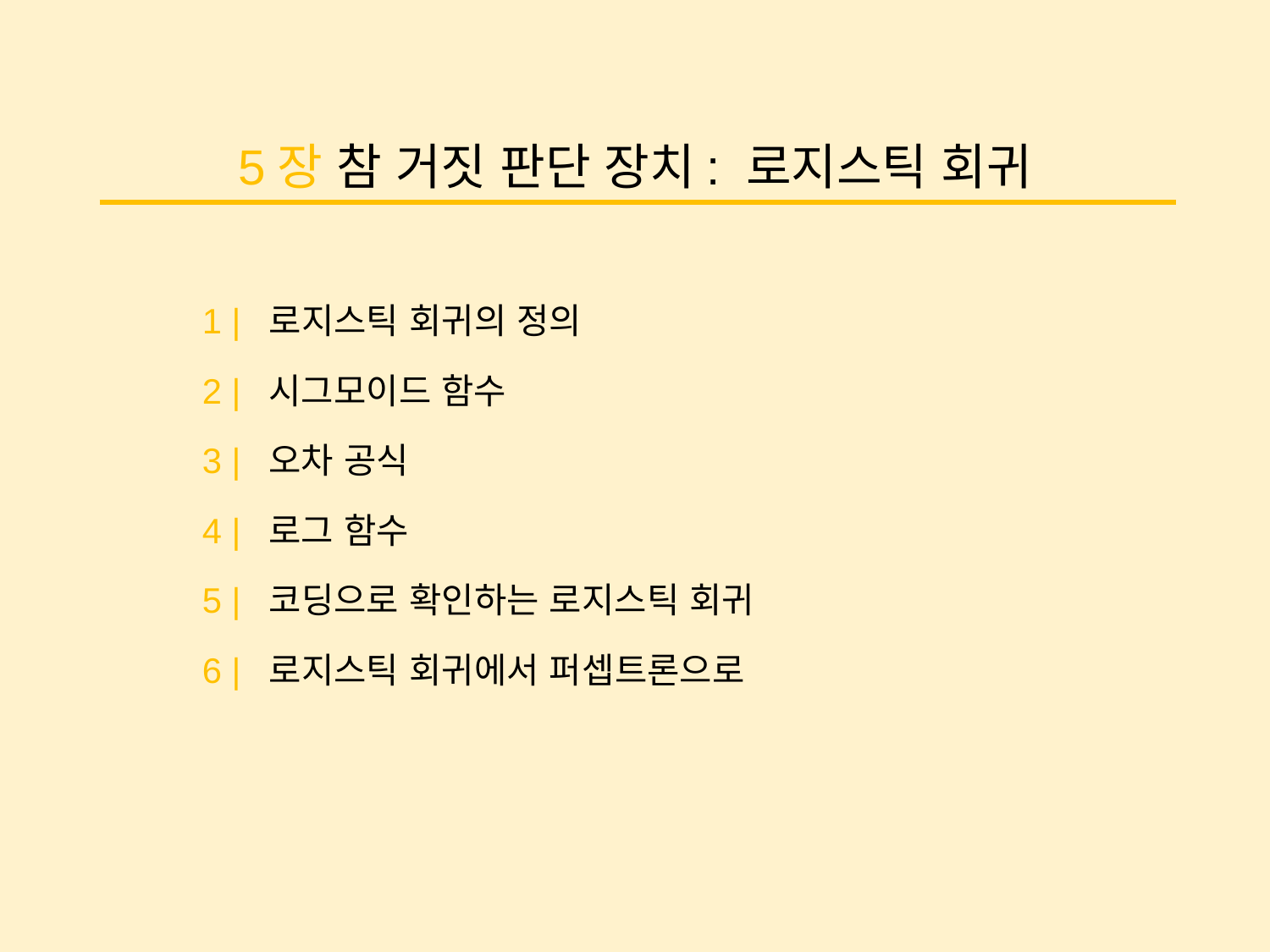

5장 참 거짓 판단 장치: 로지스틱 회귀
1 |  로지스틱 회귀의 정의
2 |  시그모이드 함수
3 |  오차 공식
4 |  로그 함수
5 |  코딩으로 확인하는 로지스틱 회귀
6 |  로지스틱 회귀에서 퍼셉트론으로